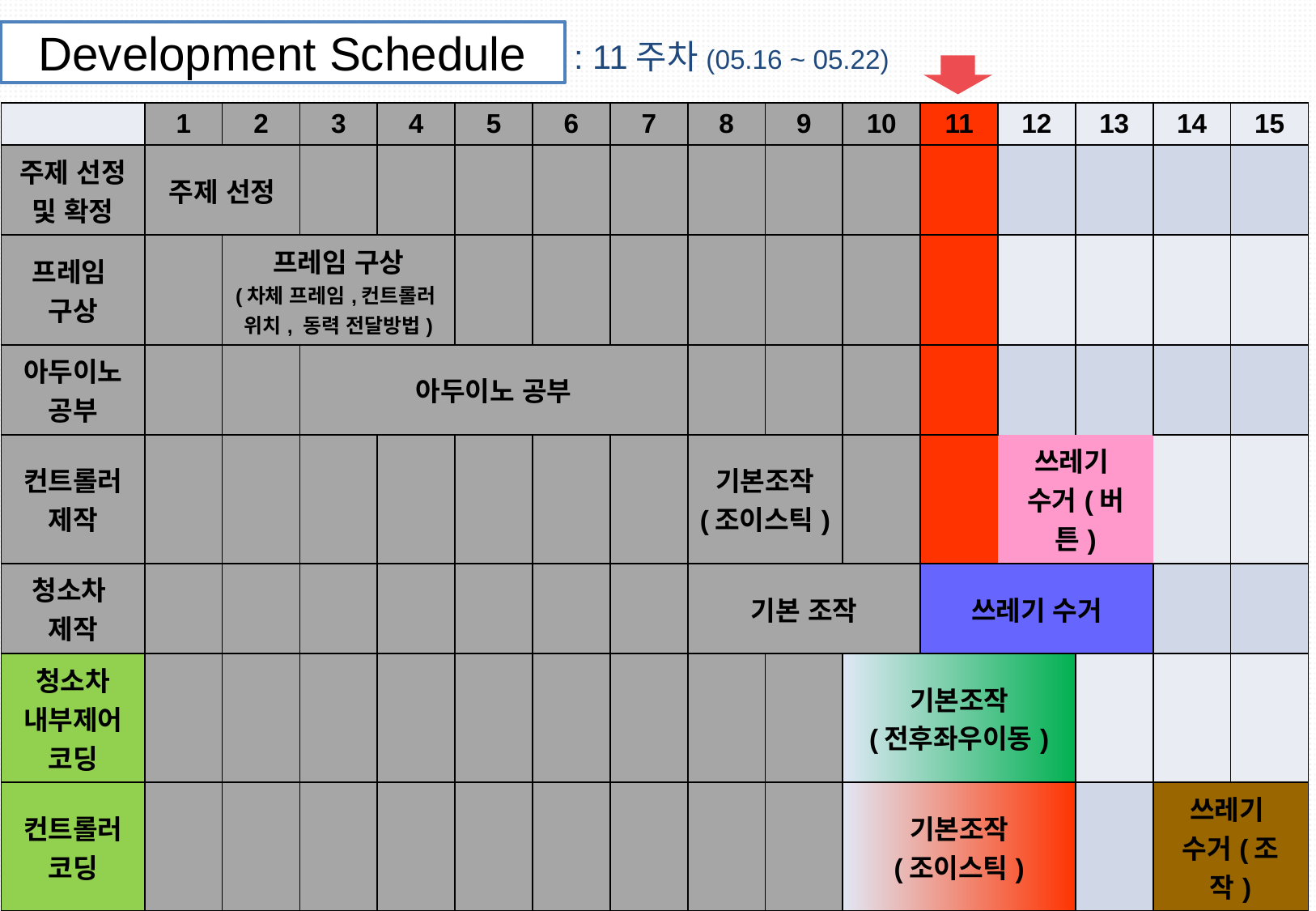

Development Schedule
: 11주차(05.16 ~ 05.22)

|  | 1 | 2 | 3 | 4 | 5 | 6 | 7 | 8 | 9 | 10 | 11 | 12 | 13 | 14 | 15 |
| --- | --- | --- | --- | --- | --- | --- | --- | --- | --- | --- | --- | --- | --- | --- | --- |
| 주제 선정 및 확정 | 주제 선정 |  |  |  |  |  |  |  |  |  |  |  |  |  |  |
| 프레임 구상 |  | 프레임 구상 (차체 프레임,컨트롤러 위치, 동력 전달방법) |  |  |  |  |  |  |  |  |  |  |  |  |  |
| 아두이노 공부 |  |  | 아두이노 공부 |  |  |  |  |  |  |  |  |  |  |  |  |
| 컨트롤러 제작 |  |  |  |  |  |  |  | 기본조작 (조이스틱) |  |  |  | 쓰레기 수거(버튼) |  |  |  |
| 청소차 제작 |  |  |  |  |  |  |  | 기본 조작 |  |  | 쓰레기 수거 |  |  |  |  |
| 청소차 내부제어 코딩 |  |  |  |  |  |  |  |  |  | 기본조작 (전후좌우이동) |  |  |  |  |  |
| 컨트롤러 코딩 |  |  |  |  |  |  |  |  |  | 기본조작 (조이스틱) |  |  |  | 쓰레기 수거(조작) |  |
| 블루투스 연동 |  |  |  |  |  |  |  |  |  |  | 청소차–컨트롤러 통신 구현 |  |  |  |  |
| 센서 |  |  |  |  |  |  |  |  |  |  |  |  | 센서 |  |  |
| 모터 |  |  |  |  |  |  |  |  |  |  |  |  | 쓰레기 수거 |  |  |